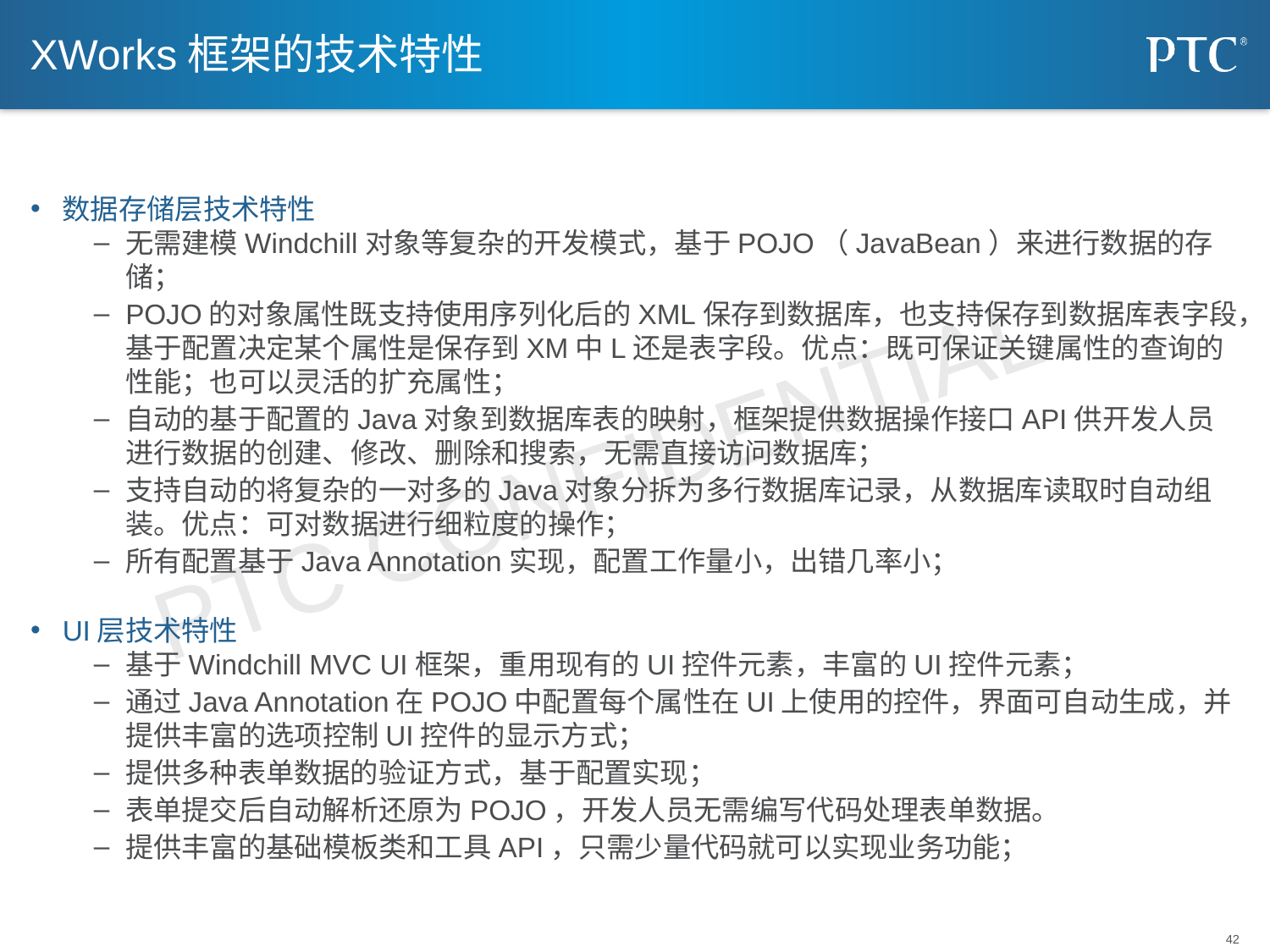

# XWorks框架的技术特性

数据存储层技术特性
无需建模Windchill对象等复杂的开发模式，基于POJO（JavaBean）来进行数据的存储；
POJO的对象属性既支持使用序列化后的XML保存到数据库，也支持保存到数据库表字段，基于配置决定某个属性是保存到XM中L还是表字段。优点：既可保证关键属性的查询的性能；也可以灵活的扩充属性；
自动的基于配置的Java对象到数据库表的映射，框架提供数据操作接口API供开发人员进行数据的创建、修改、删除和搜索，无需直接访问数据库；
支持自动的将复杂的一对多的Java对象分拆为多行数据库记录，从数据库读取时自动组装。优点：可对数据进行细粒度的操作；
所有配置基于Java Annotation实现，配置工作量小，出错几率小；
UI层技术特性
基于Windchill MVC UI框架，重用现有的UI控件元素，丰富的UI控件元素；
通过Java Annotation在POJO中配置每个属性在UI上使用的控件，界面可自动生成，并提供丰富的选项控制UI控件的显示方式；
提供多种表单数据的验证方式，基于配置实现；
表单提交后自动解析还原为POJO，开发人员无需编写代码处理表单数据。
提供丰富的基础模板类和工具API，只需少量代码就可以实现业务功能；